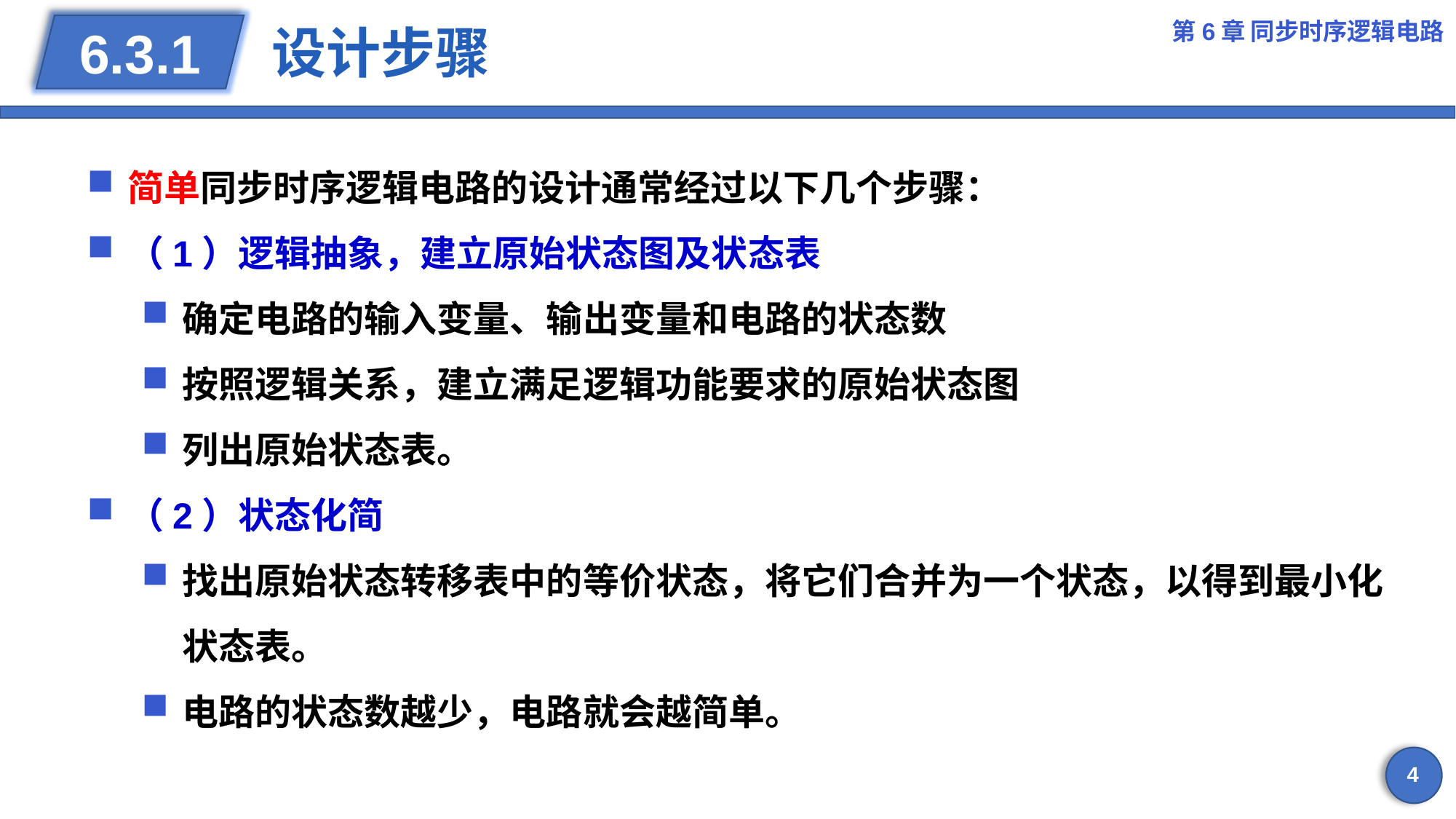

第6章 同步时序逻辑电路
# 设计步骤
6.3.1
简单同步时序逻辑电路的设计通常经过以下几个步骤：
（1）逻辑抽象，建立原始状态图及状态表
确定电路的输入变量、输出变量和电路的状态数
按照逻辑关系，建立满足逻辑功能要求的原始状态图
列出原始状态表。
（2）状态化简
找出原始状态转移表中的等价状态，将它们合并为一个状态，以得到最小化状态表。
电路的状态数越少，电路就会越简单。
4